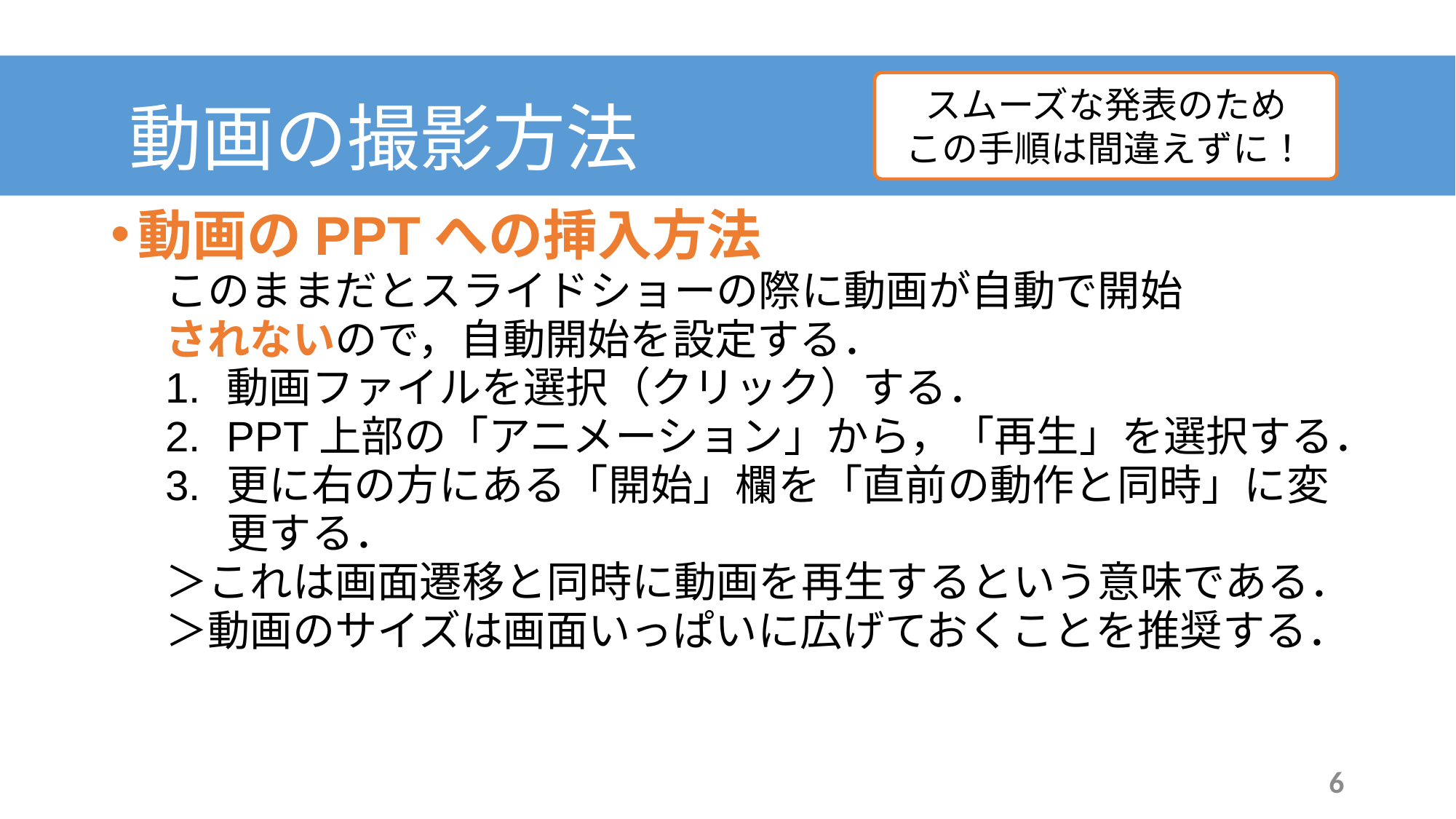

動画の撮影方法
スムーズな発表のため
この手順は間違えずに！
動画のPPTへの挿入方法
このままだとスライドショーの際に動画が自動で開始
されないので，自動開始を設定する．
動画ファイルを選択（クリック）する．
PPT上部の「アニメーション」から，「再生」を選択する．
更に右の方にある「開始」欄を「直前の動作と同時」に変更する．
＞これは画面遷移と同時に動画を再生するという意味である．
＞動画のサイズは画面いっぱいに広げておくことを推奨する．
6